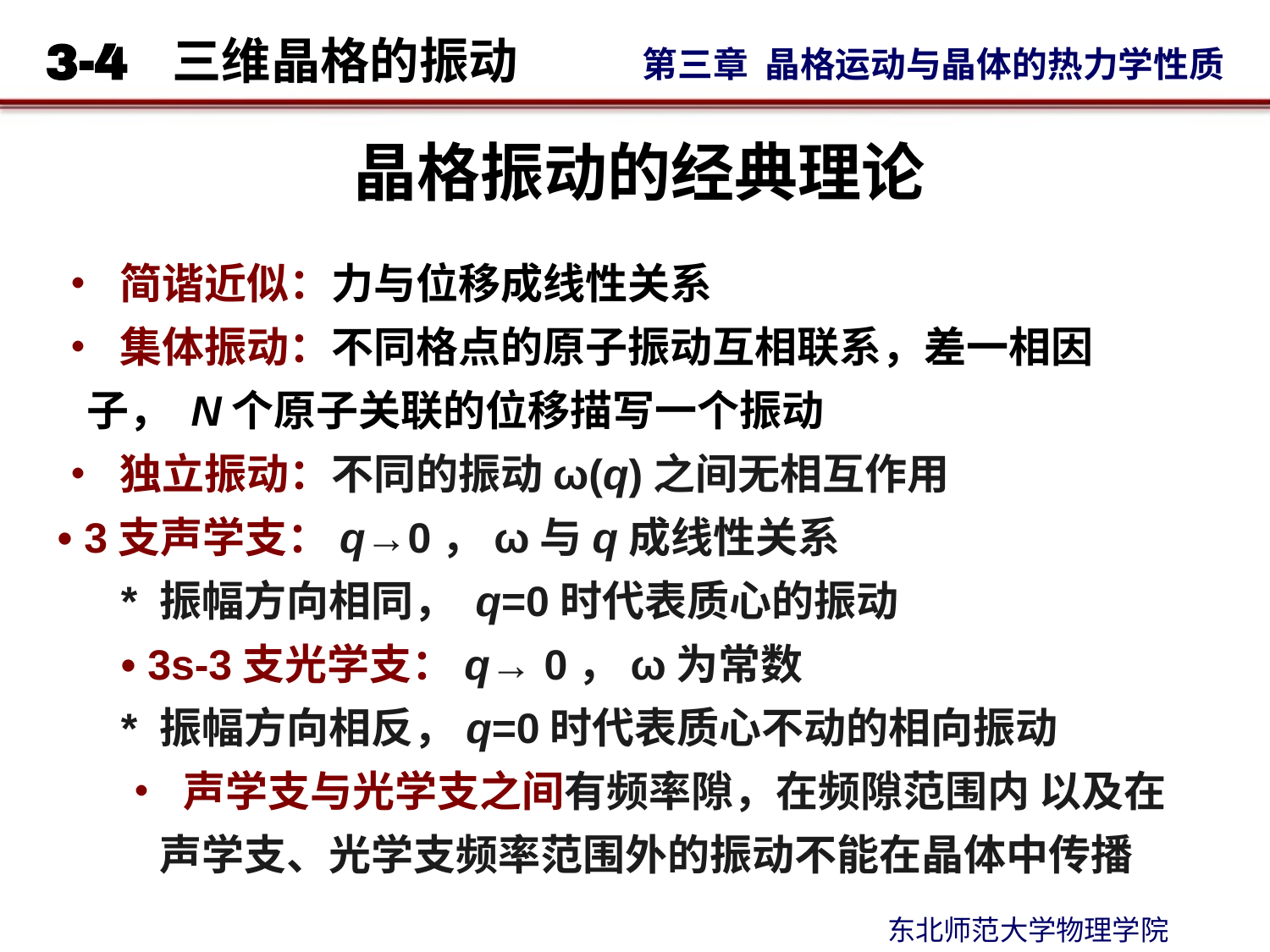

# 晶格振动的经典理论
• 简谐近似：力与位移成线性关系
• 集体振动：不同格点的原子振动互相联系，差一相因
  子， N个原子关联的位移描写一个振动
• 独立振动：不同的振动ω(q)之间无相互作用
• 3支声学支：q→0，ω与q成线性关系
* 振幅方向相同， q=0时代表质心的振动
• 3s-3支光学支：q→ 0，ω为常数
* 振幅方向相反，q=0时代表质心不动的相向振动
• 声学支与光学支之间有频率隙，在频隙范围内 以及在
   声学支、光学支频率范围外的振动不能在晶体中传播